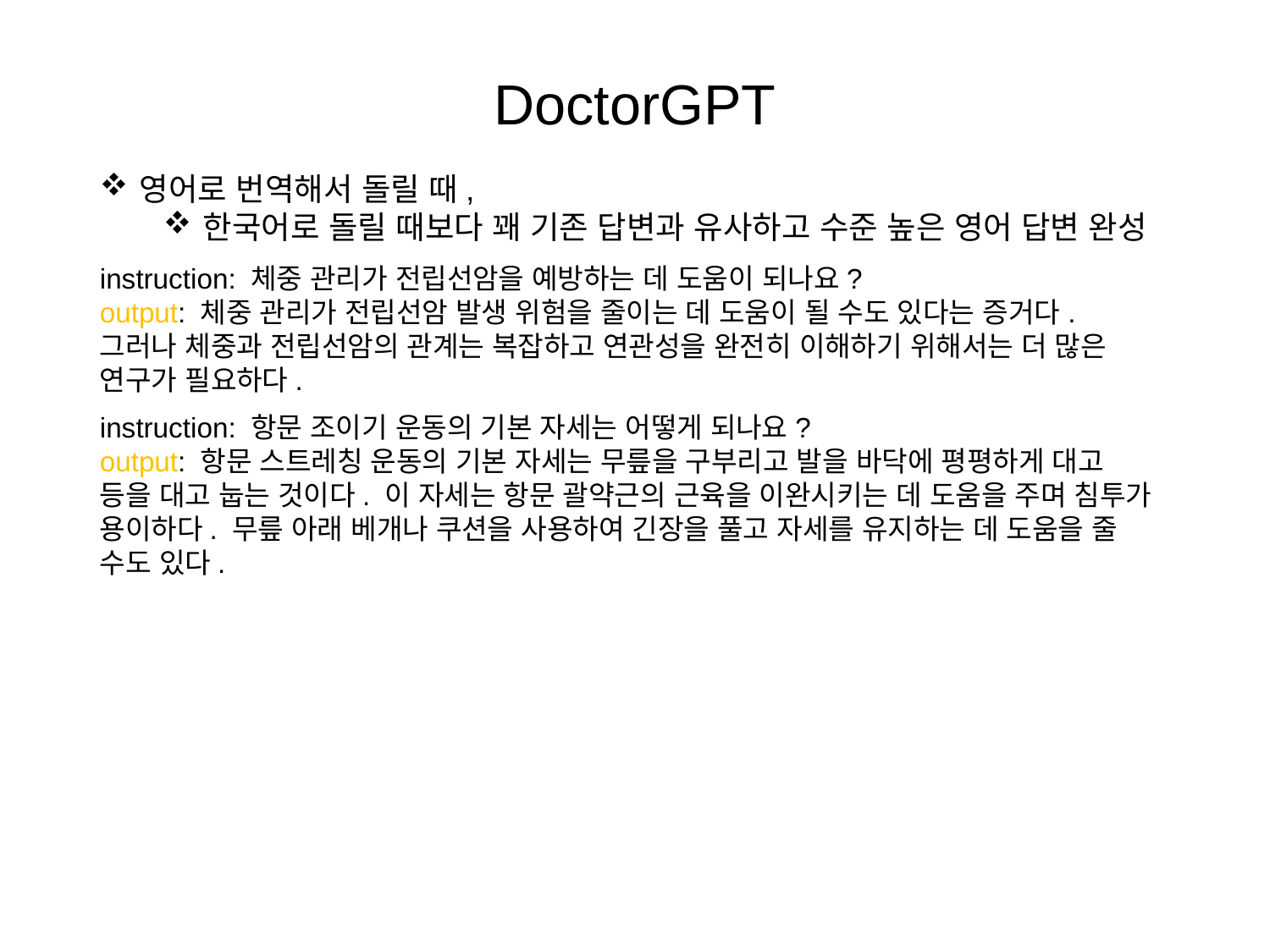

DoctorGPT
영어로 번역해서 돌릴 때,
한국어로 돌릴 때보다 꽤 기존 답변과 유사하고 수준 높은 영어 답변 완성

instruction: 체중 관리가 전립선암을 예방하는 데 도움이 되나요?
output: 체중 관리가 전립선암 발생 위험을 줄이는 데 도움이 될 수도 있다는 증거다. 그러나 체중과 전립선암의 관계는 복잡하고 연관성을 완전히 이해하기 위해서는 더 많은 연구가 필요하다.
instruction: 항문 조이기 운동의 기본 자세는 어떻게 되나요?
output: 항문 스트레칭 운동의 기본 자세는 무릎을 구부리고 발을 바닥에 평평하게 대고 등을 대고 눕는 것이다. 이 자세는 항문 괄약근의 근육을 이완시키는 데 도움을 주며 침투가 용이하다. 무릎 아래 베개나 쿠션을 사용하여 긴장을 풀고 자세를 유지하는 데 도움을 줄 수도 있다.